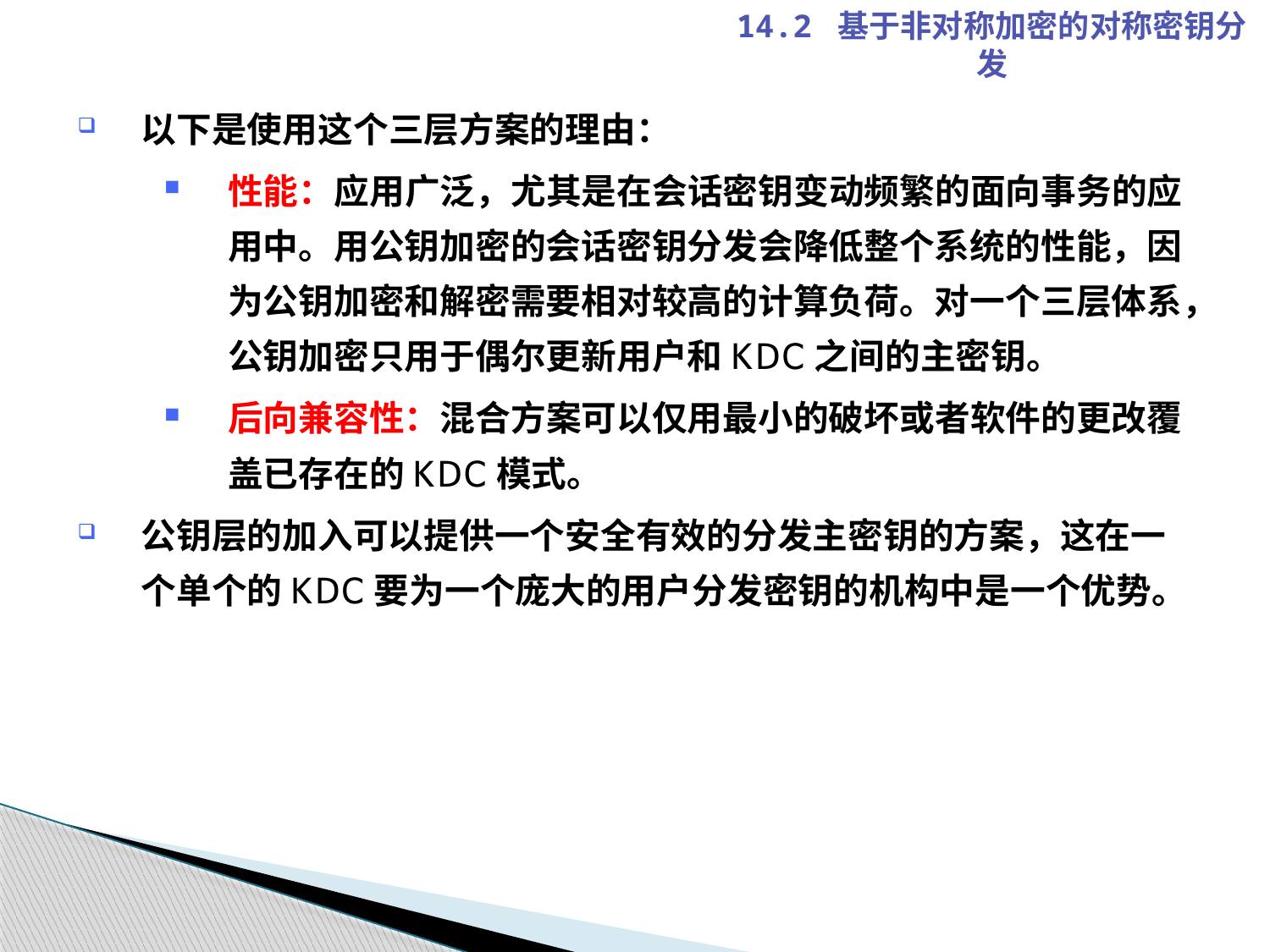

14.2 基于非对称加密的对称密钥分发
以下是使用这个三层方案的理由：
性能：应用广泛，尤其是在会话密钥变动频繁的面向事务的应用中。用公钥加密的会话密钥分发会降低整个系统的性能，因为公钥加密和解密需要相对较高的计算负荷。对一个三层体系，公钥加密只用于偶尔更新用户和KDC之间的主密钥。
后向兼容性：混合方案可以仅用最小的破坏或者软件的更改覆盖已存在的KDC模式。
公钥层的加入可以提供一个安全有效的分发主密钥的方案，这在一个单个的KDC要为一个庞大的用户分发密钥的机构中是一个优势。